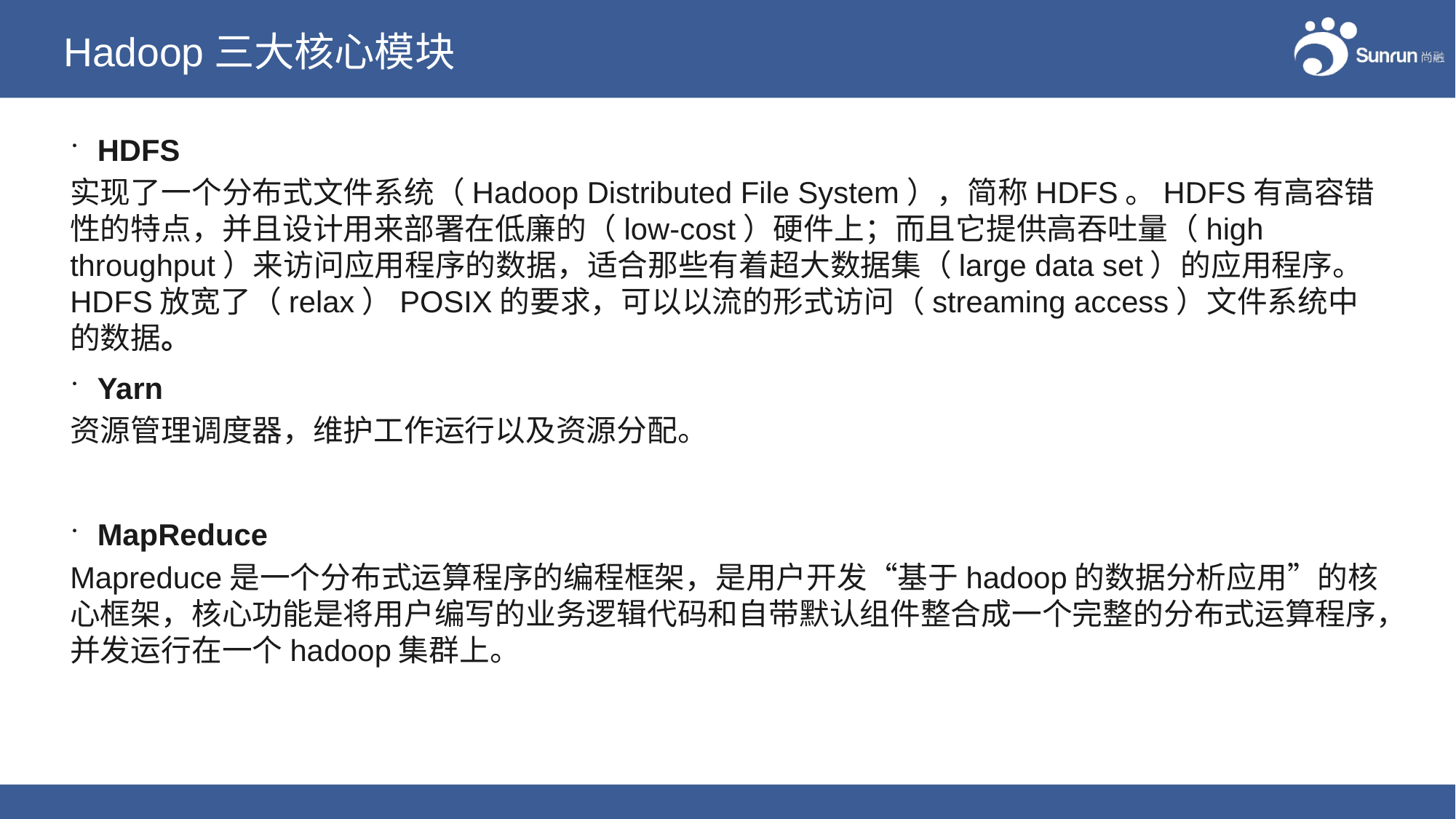

# Hadoop三大核心模块
HDFS
实现了一个分布式文件系统（Hadoop Distributed File System），简称HDFS。HDFS有高容错性的特点，并且设计用来部署在低廉的（low-cost）硬件上；而且它提供高吞吐量（high throughput）来访问应用程序的数据，适合那些有着超大数据集（large data set）的应用程序。HDFS放宽了（relax）POSIX的要求，可以以流的形式访问（streaming access）文件系统中的数据。
Yarn
资源管理调度器，维护工作运行以及资源分配。
MapReduce
Mapreduce是一个分布式运算程序的编程框架，是用户开发“基于hadoop的数据分析应用”的核心框架，核心功能是将用户编写的业务逻辑代码和自带默认组件整合成一个完整的分布式运算程序，并发运行在一个hadoop集群上。